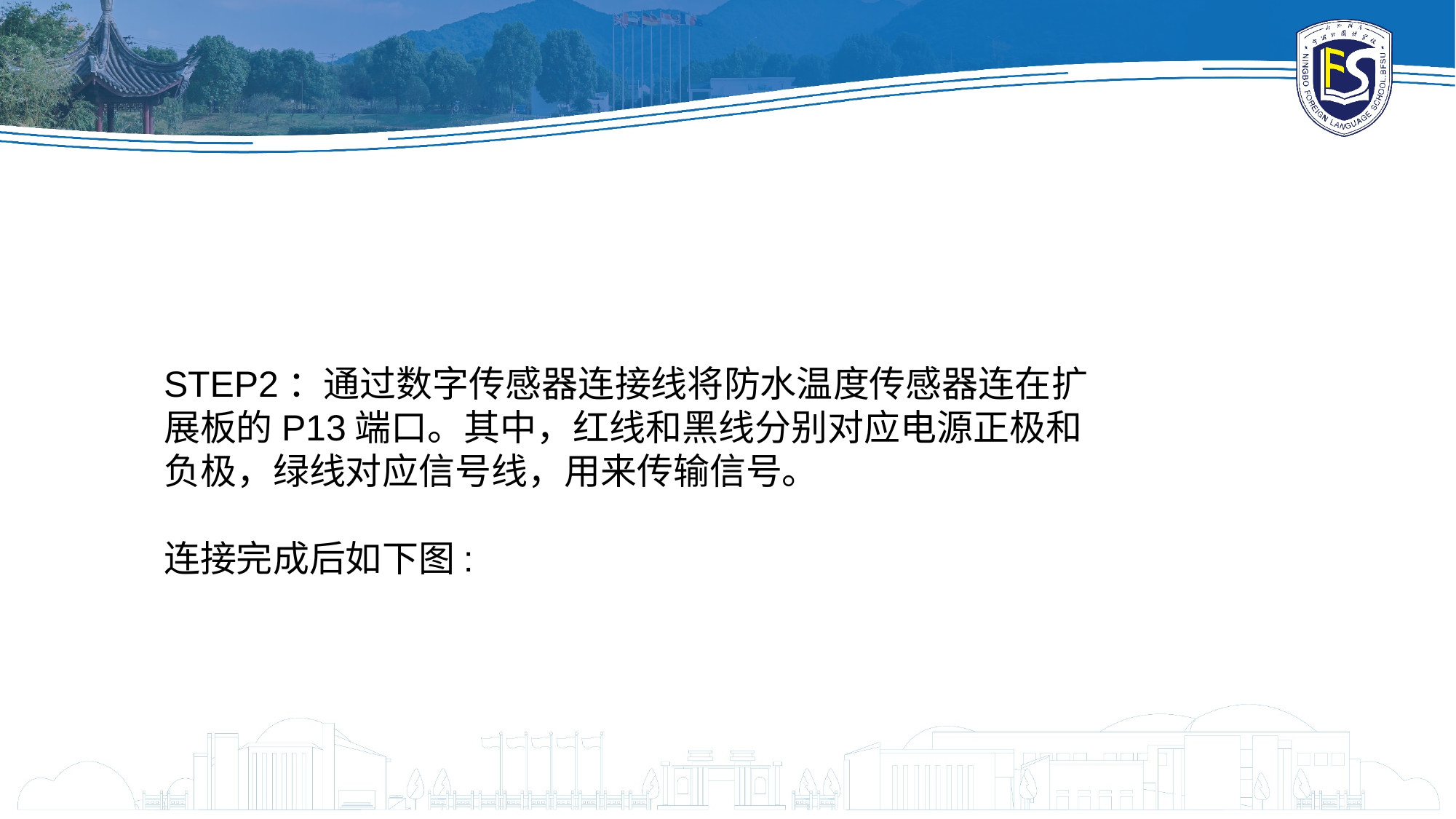

STEP2：通过数字传感器连接线将防水温度传感器连在扩展板的P13端口。其中，红线和黑线分别对应电源正极和负极，绿线对应信号线，用来传输信号。

连接完成后如下图: